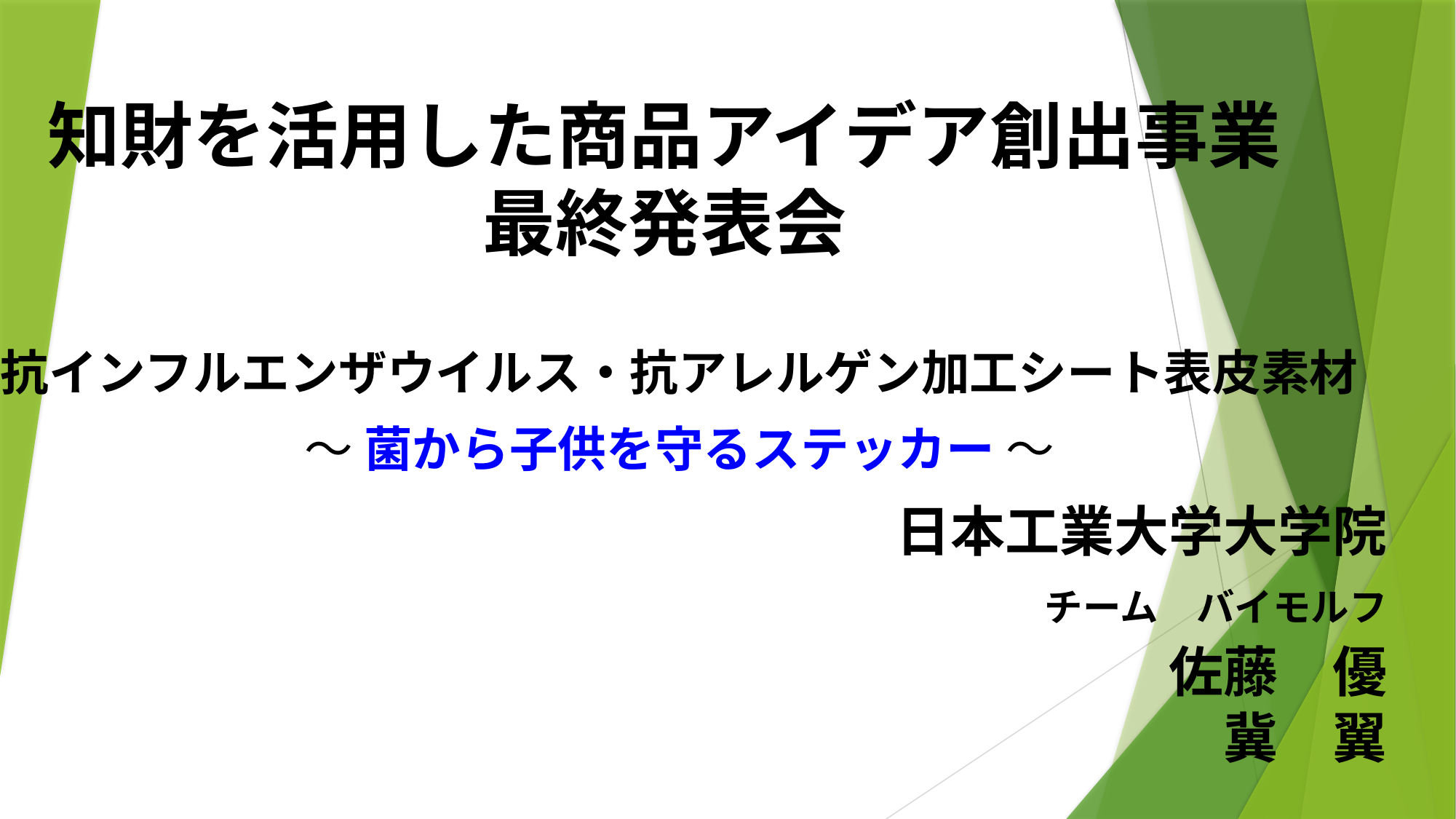

# 知財を活用した商品アイデア創出事業 最終発表会
抗インフルエンザウイルス・抗アレルゲン加工シート表皮素材

～ 菌から子供を守るステッカー ～
日本工業大学大学院
チーム　バイモルフ
佐藤　優
冀　翼